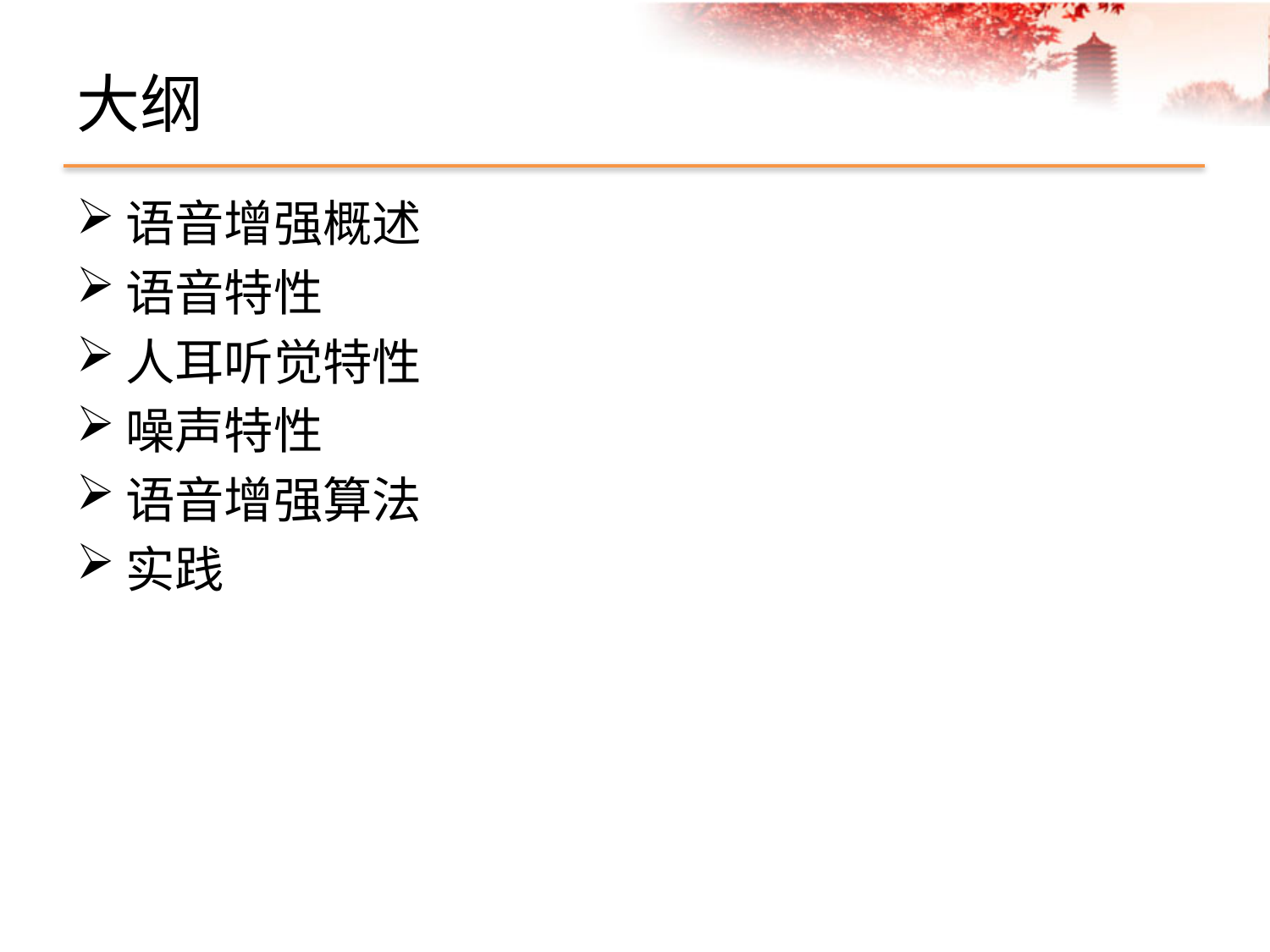

# 大纲
语音增强概述
语音特性
人耳听觉特性
噪声特性
语音增强算法
实践